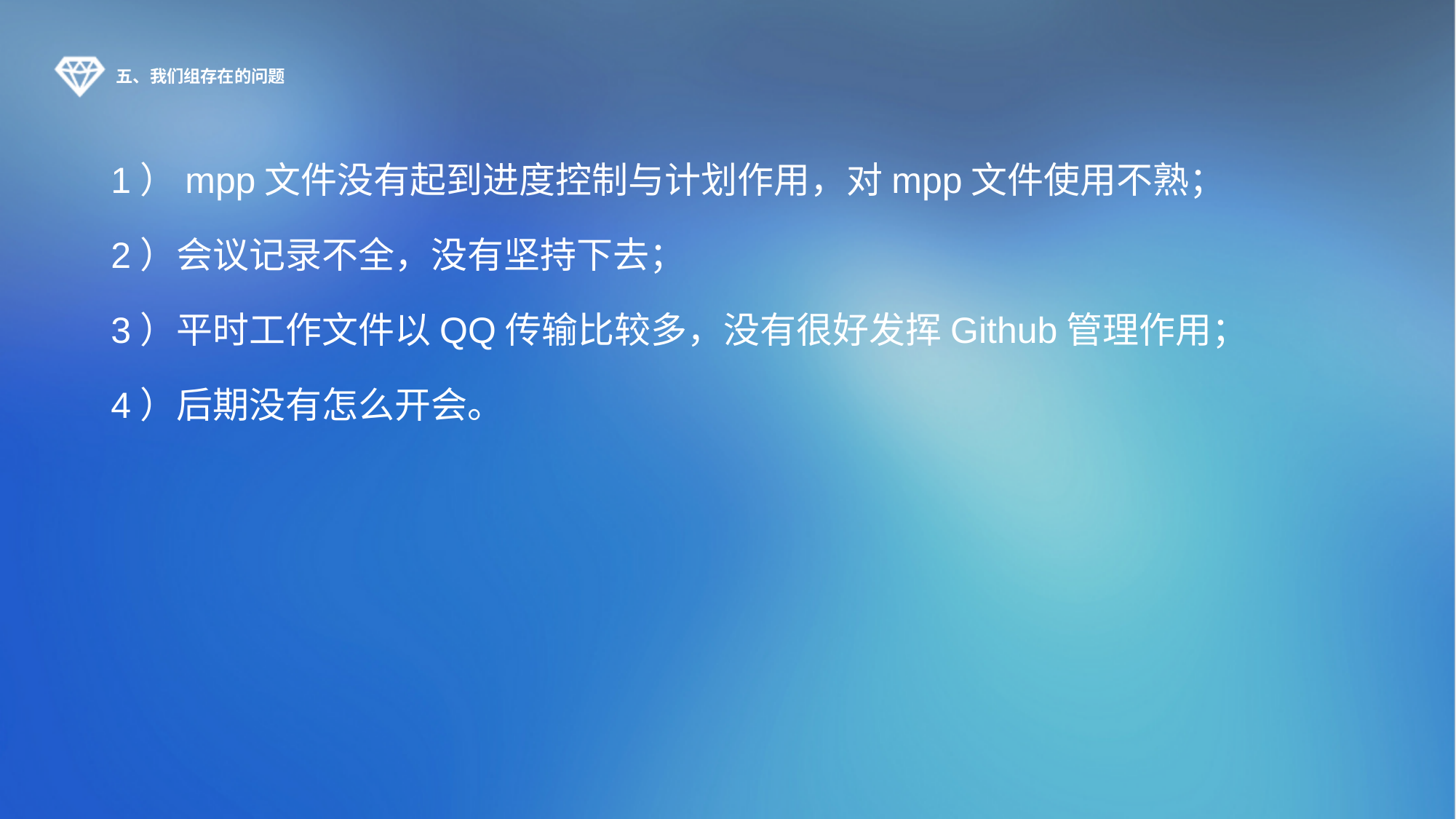

# 五、我们组存在的问题
1）mpp文件没有起到进度控制与计划作用，对mpp文件使用不熟；
2）会议记录不全，没有坚持下去；
3）平时工作文件以QQ传输比较多，没有很好发挥Github管理作用；
4）后期没有怎么开会。
6